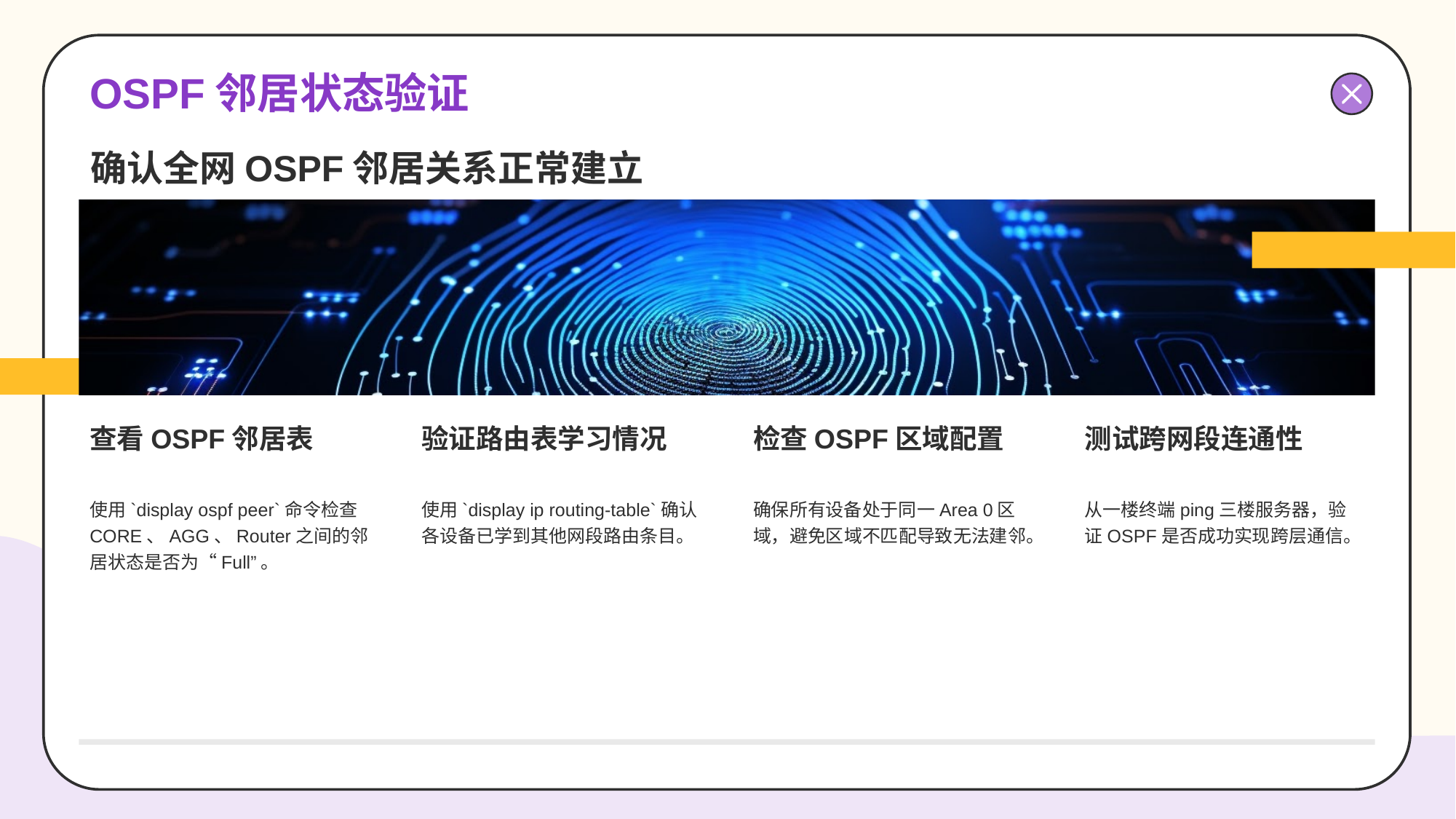

# OSPF邻居状态验证
确认全网OSPF邻居关系正常建立

查看OSPF邻居表
使用`display ospf peer`命令检查CORE、AGG、Router之间的邻居状态是否为“Full”。
验证路由表学习情况
使用`display ip routing-table`确认各设备已学到其他网段路由条目。
检查OSPF区域配置
确保所有设备处于同一Area 0区域，避免区域不匹配导致无法建邻。
测试跨网段连通性
从一楼终端ping三楼服务器，验证OSPF是否成功实现跨层通信。